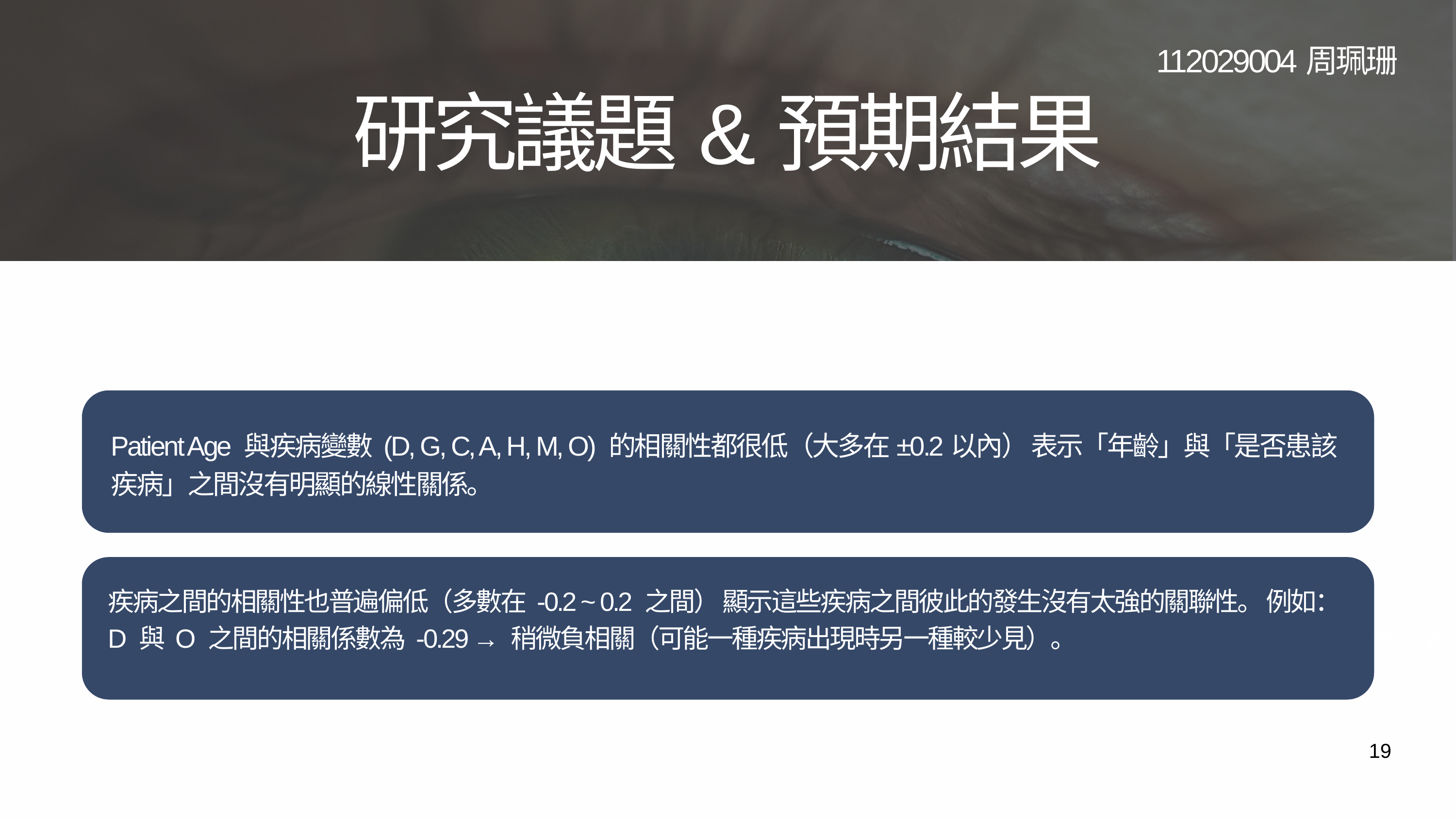

112029004周珮珊
研究議題&預期結果

Patient Age 與疾病變數 (D, G, C, A, H, M, O) 的相關性都很低（大多在±0.2以內） 表示「年齡」與「是否患該疾病」之間沒有明顯的線性關係。

疾病之間的相關性也普遍偏低（多數在 -0.2 ~ 0.2 之間） 顯示這些疾病之間彼此的發生沒有太強的關聯性。 例如：D 與 O 之間的相關係數為 -0.29 → 稍微負相關（可能一種疾病出現時另一種較少見）。
Patient Age 與疾病變數 (D, G, C, A, H, M, O) 的相關性都很低（大多在±0.2以內） 表示「年齡」與「是否患該疾病」之間沒有明顯的線性關係。
19